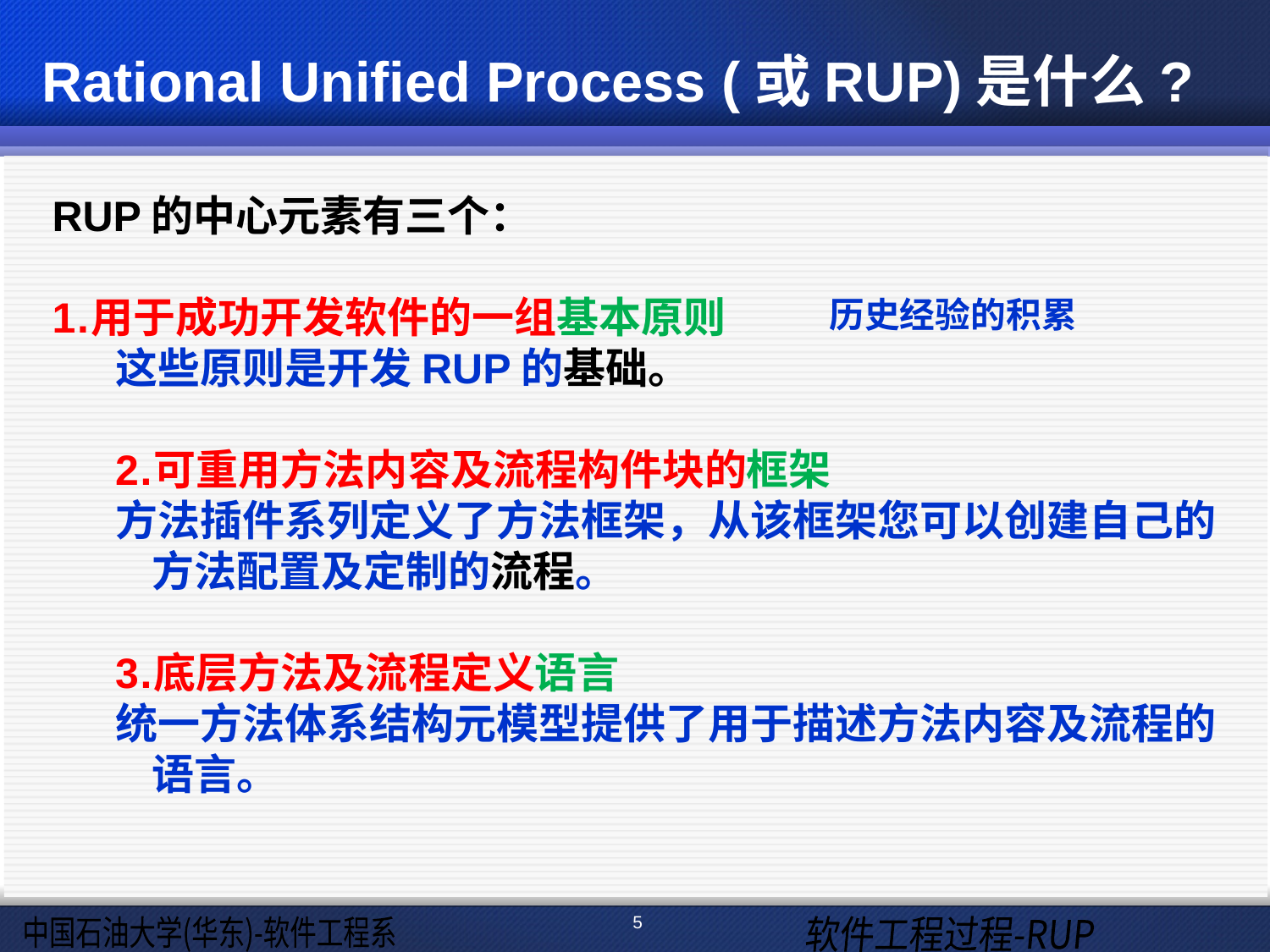

Rational Unified Process (或RUP)是什么?
RUP的中心元素有三个：
用于成功开发软件的一组基本原则
这些原则是开发RUP的基础。
可重用方法内容及流程构件块的框架
方法插件系列定义了方法框架，从该框架您可以创建自己的方法配置及定制的流程。
底层方法及流程定义语言
统一方法体系结构元模型提供了用于描述方法内容及流程的语言。
历史经验的积累
5